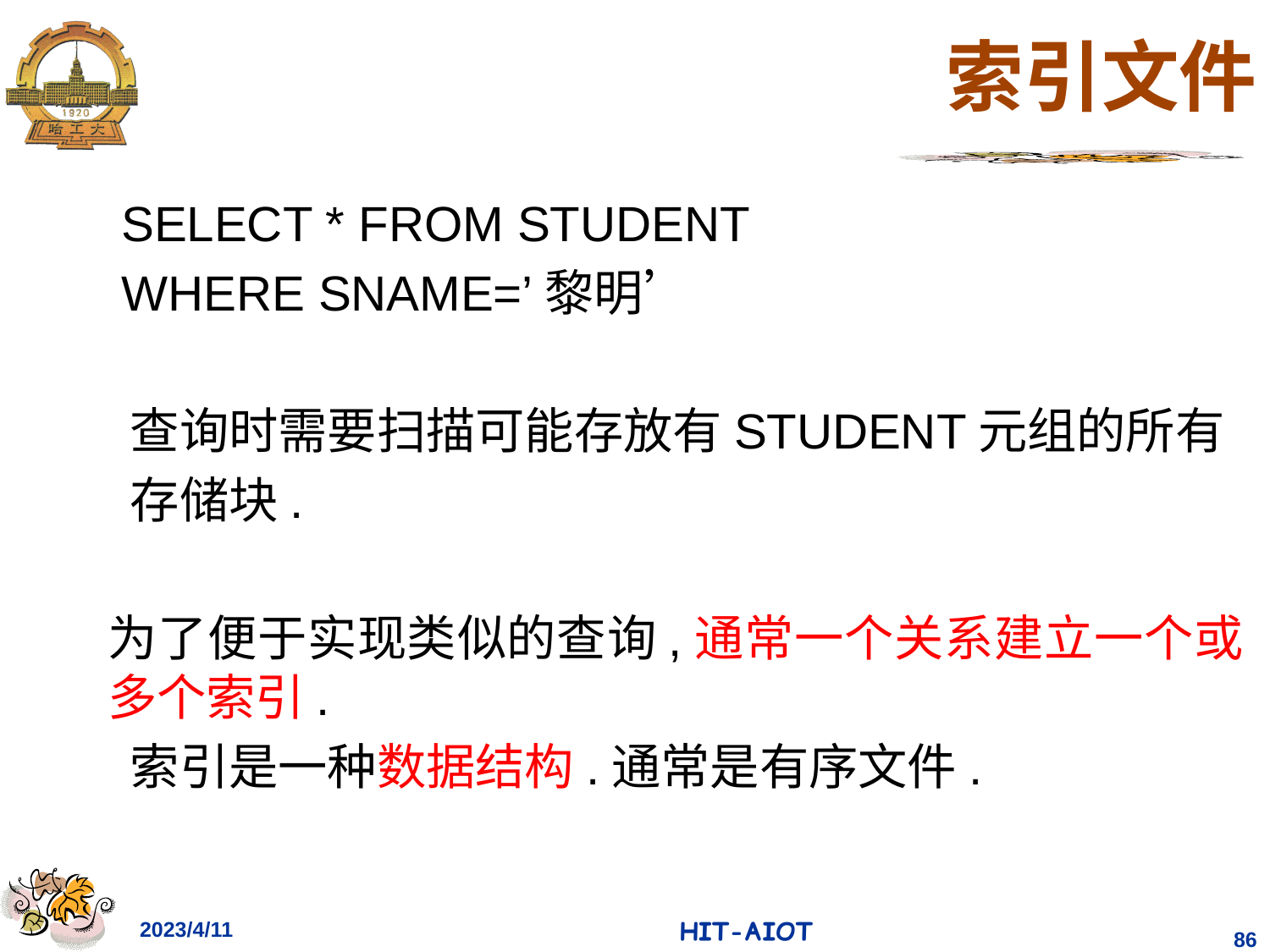

# 索引文件
 SELECT * FROM STUDENT
 WHERE SNAME=’黎明’

 查询时需要扫描可能存放有STUDENT元组的所有
 存储块.

为了便于实现类似的查询,通常一个关系建立一个或多个索引.
 索引是一种数据结构.通常是有序文件.

2023/4/11
HIT-AIOT
86